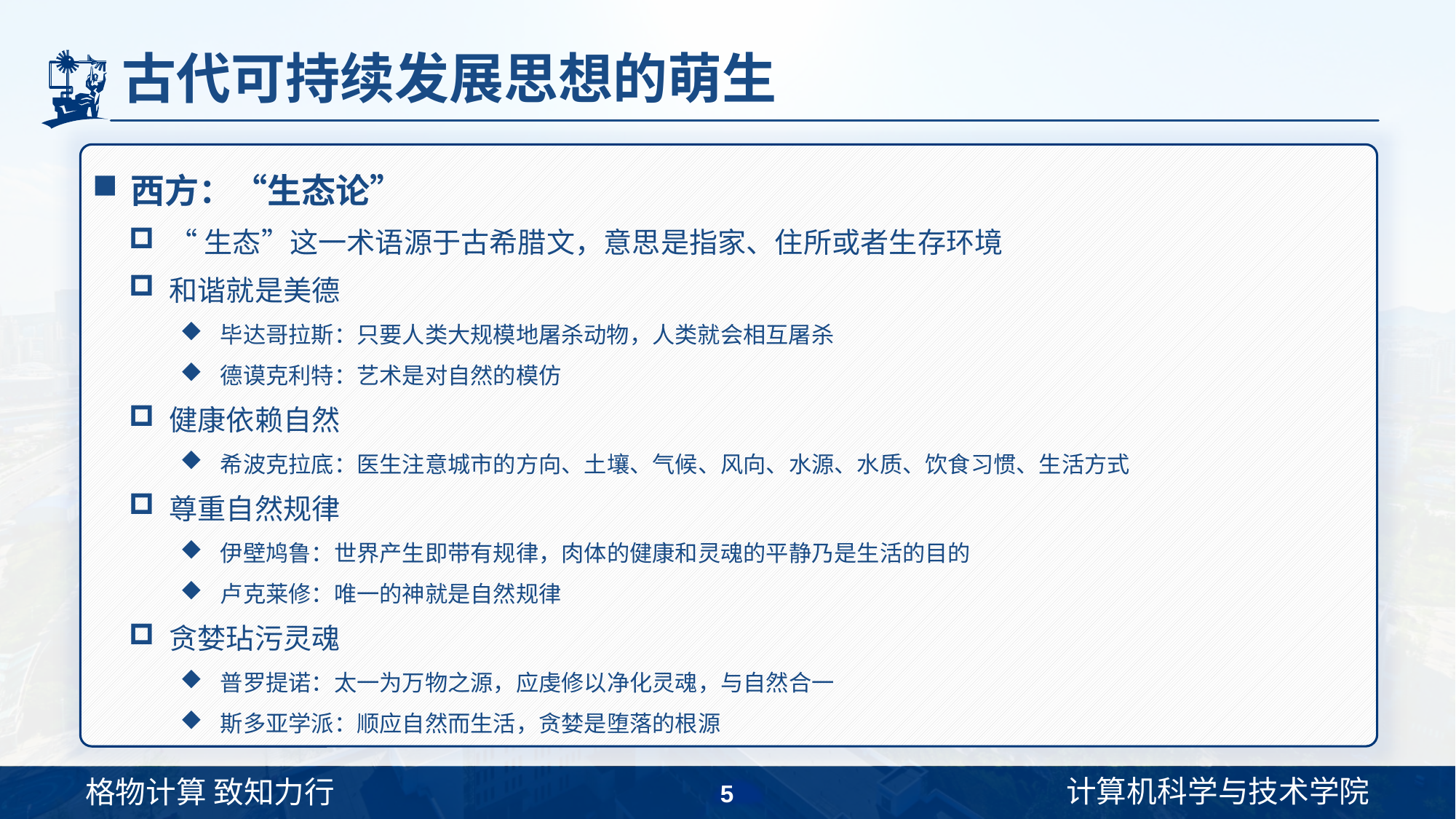

# 古代可持续发展思想的萌生
西方：“生态论”
“生态”这一术语源于古希腊文，意思是指家、住所或者生存环境
和谐就是美德
毕达哥拉斯：只要人类大规模地屠杀动物，人类就会相互屠杀
德谟克利特：艺术是对自然的模仿
健康依赖自然
希波克拉底：医生注意城市的方向、土壤、气候、风向、水源、水质、饮食习惯、生活方式
尊重自然规律
伊壁鸠鲁：世界产生即带有规律，肉体的健康和灵魂的平静乃是生活的目的
卢克莱修：唯一的神就是自然规律
贪婪玷污灵魂
普罗提诺：太一为万物之源，应虔修以净化灵魂，与自然合一
斯多亚学派：顺应自然而生活，贪婪是堕落的根源
5